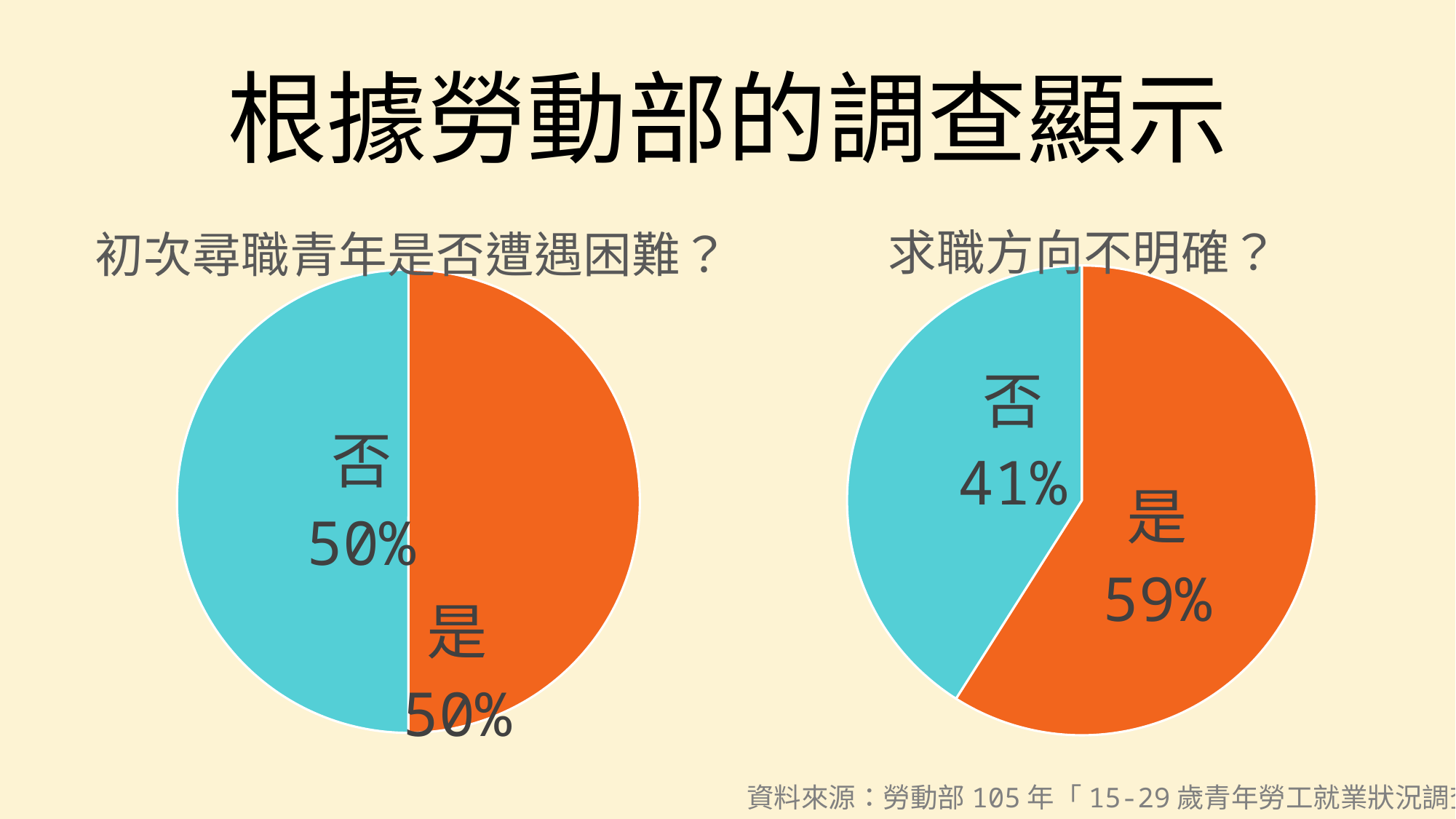

# 根據勞動部的調查顯示

### Chart: 求職方向不明確？

| Category | 求職方向不明確？ |
|---|---|
| 是 | 5.9 |
| 否 | 4.1 |

### Chart: 初次尋職青年是否遭遇困難？

| Category | 初次尋職青年是否遭遇困難 |
|---|---|
| 是 | 5.0 |
| 否 | 5.0 |
資料來源：勞動部105年「15-29歲青年勞工就業狀況調查」